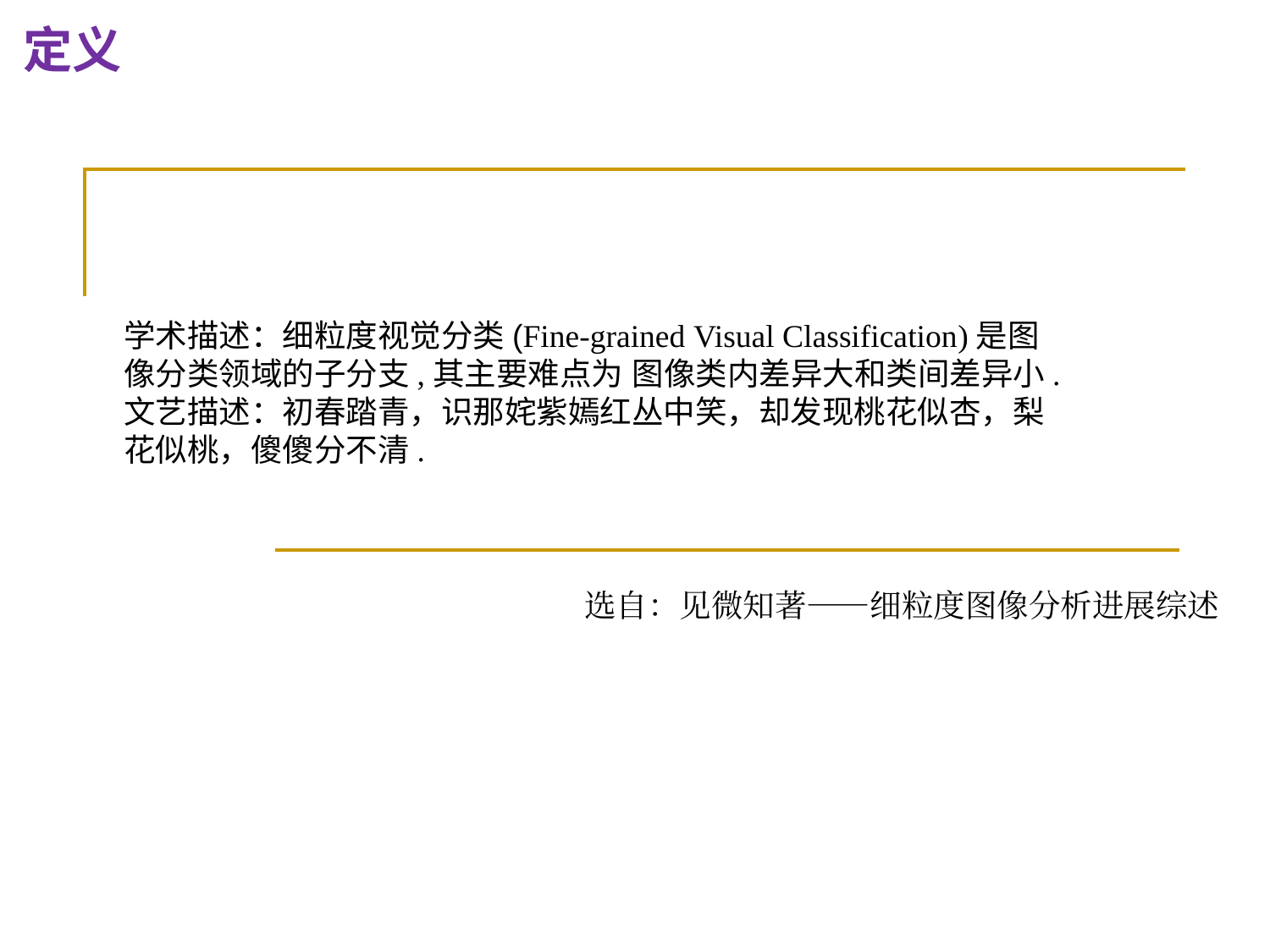

定义

学术描述：细粒度视觉分类(Fine-grained Visual Classification)是图像分类领域的子分支,其主要难点为 图像类内差异大和类间差异小.
文艺描述：初春踏青，识那姹紫嫣红丛中笑，却发现桃花似杏，梨花似桃，傻傻分不清.
选自：见微知著——细粒度图像分析进展综述